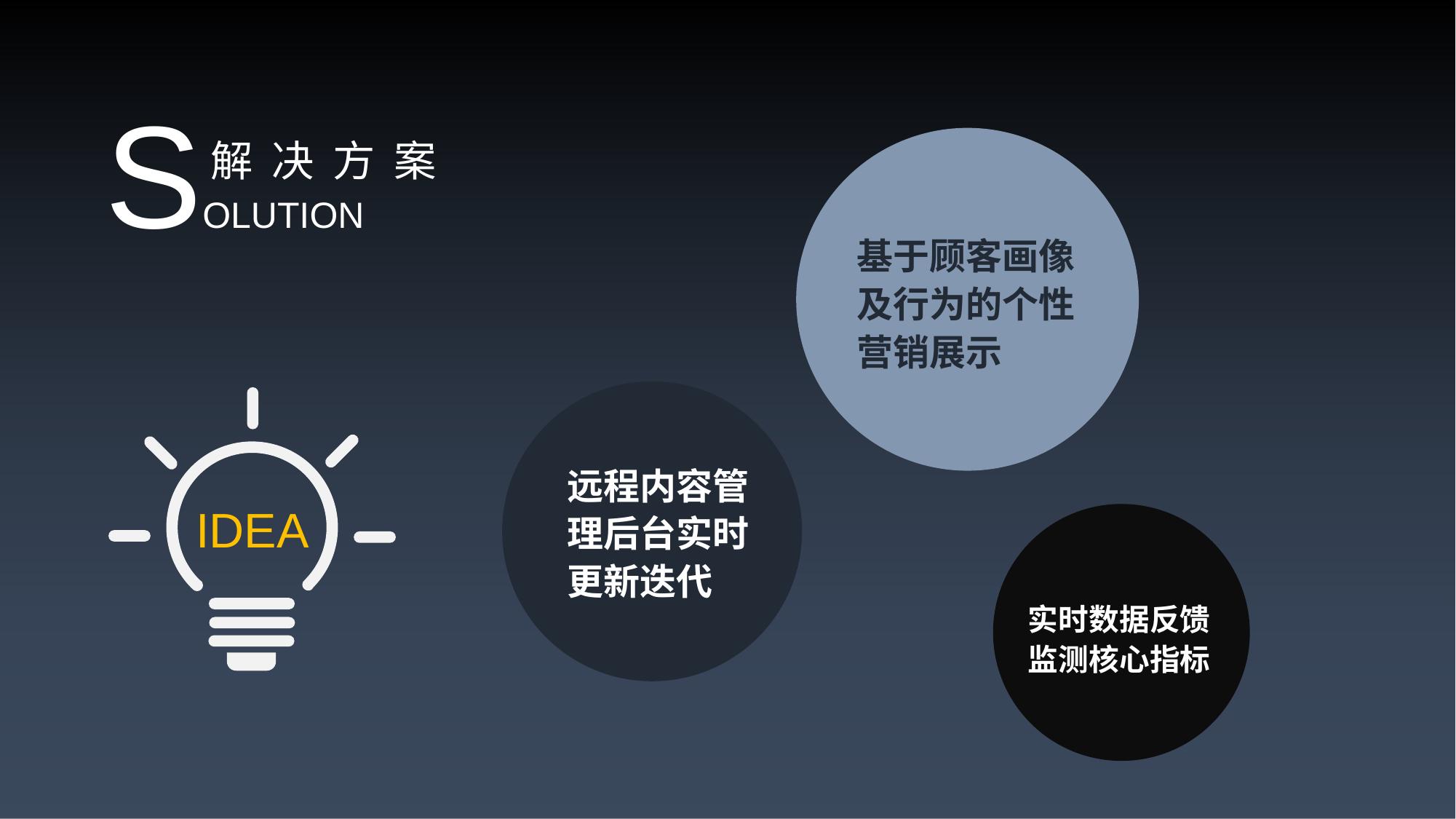

SOLUTION
解  决  方  案

基于顾客画像及行为的个性营销展示

IDEA

远程内容管理后台实时更新迭代

实时数据反馈监测核心指标